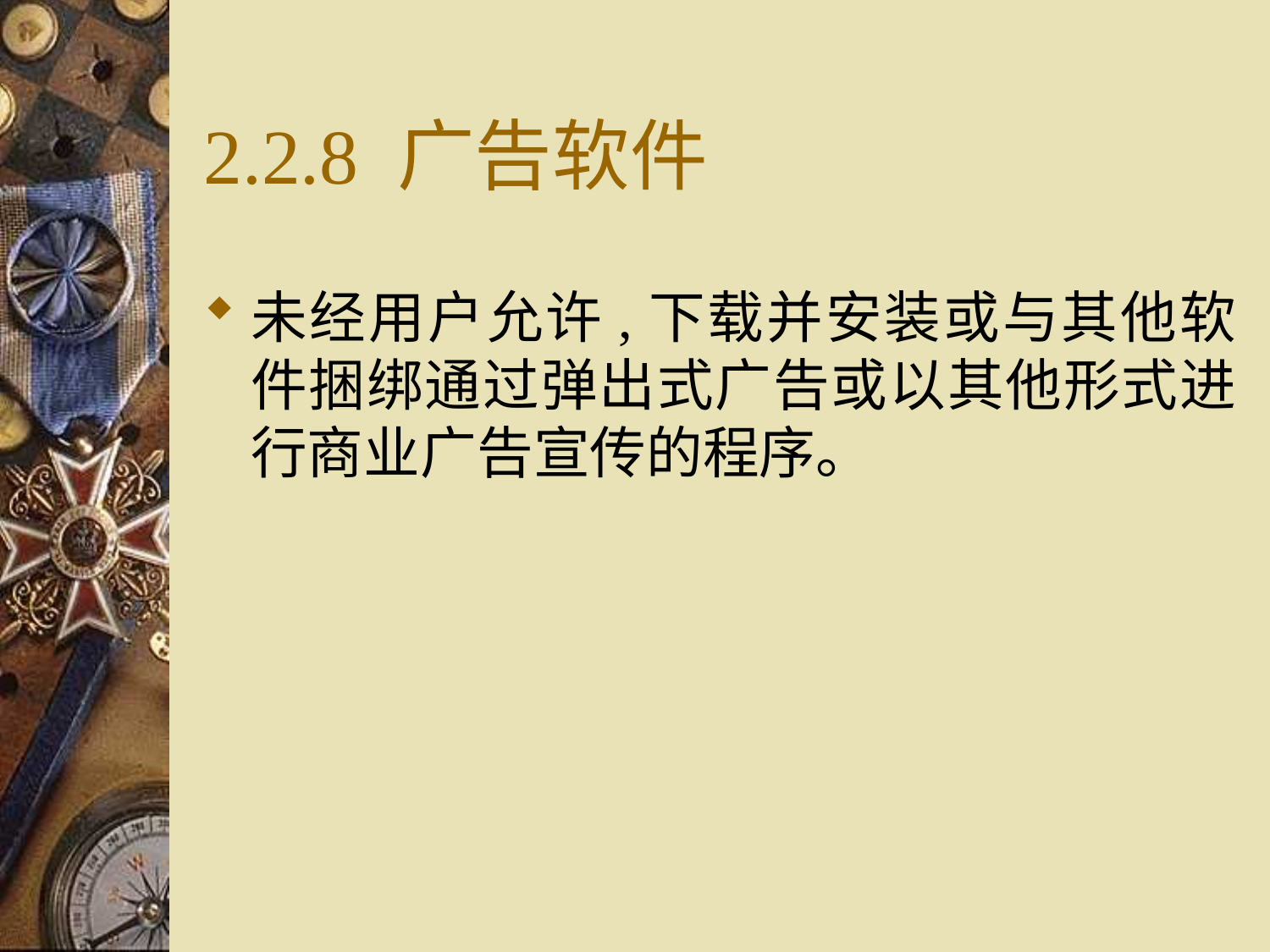

# 2.2.8 广告软件
未经用户允许,下载并安装或与其他软件捆绑通过弹出式广告或以其他形式进行商业广告宣传的程序。